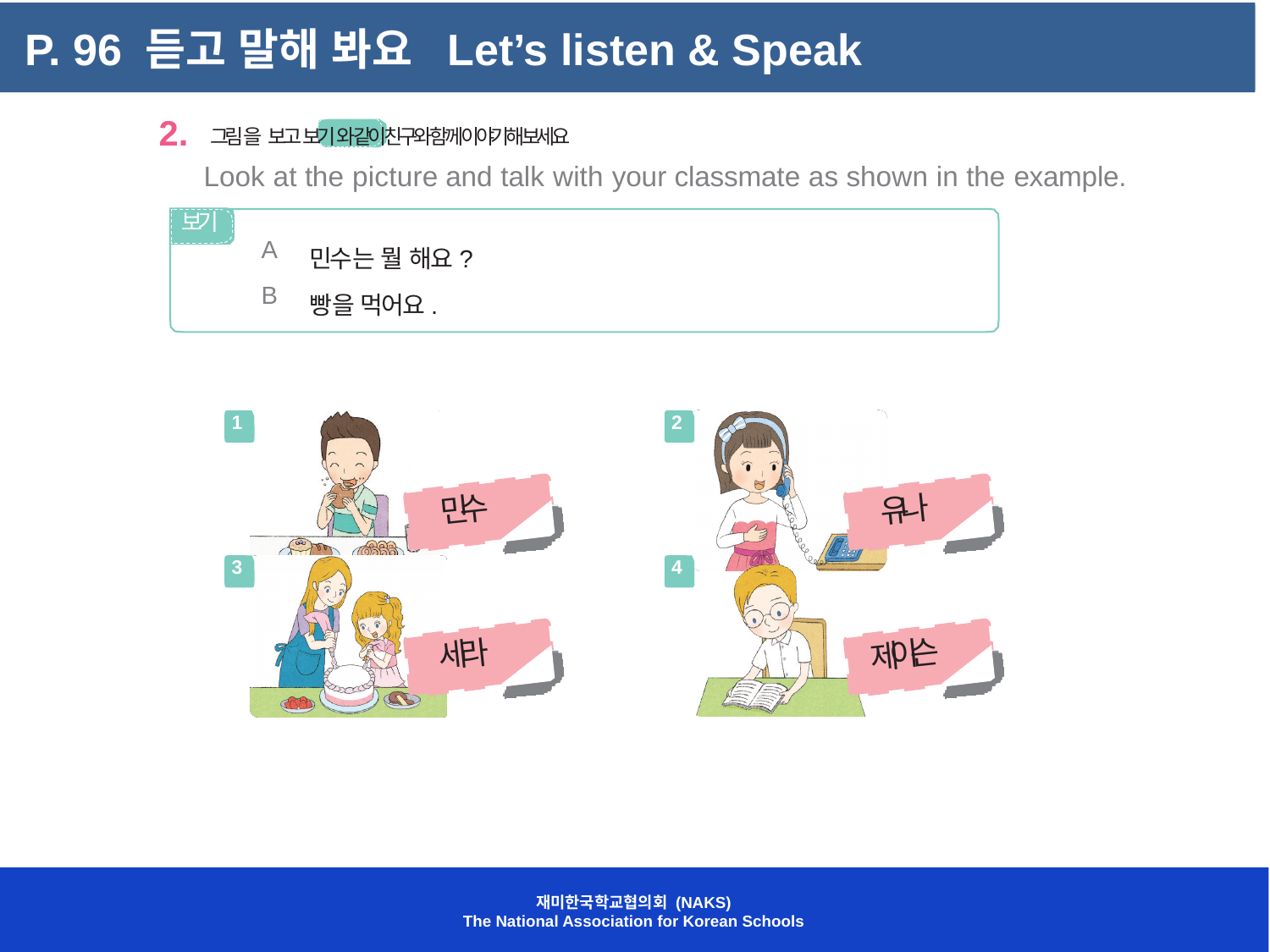

P. 96 듣고 말해 봐요  Let’s listen & Speak
2. 그림을 보고   보기   와 같이 친구와 함께 이야기해 보세요

Look at the picture and talk with your classmate as shown in the example.

보기

민수는 뭘 해요?
빵을 먹어요.

A

B
1
2

민수
유나

3
4

세라
제이슨